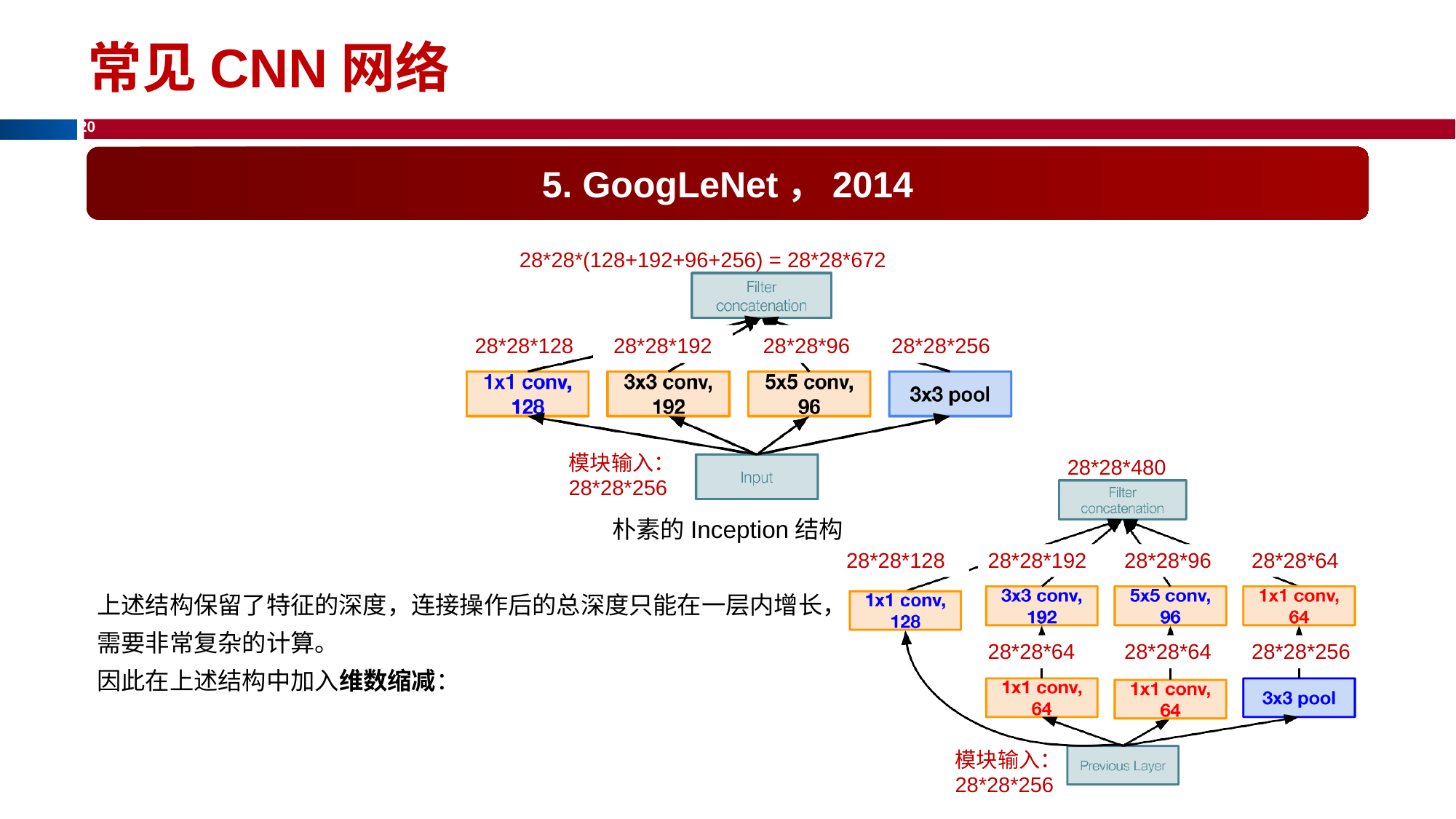

# 常见CNN网络
5. GoogLeNet，2014
28*28*(128+192+96+256) = 28*28*672

28*28*128
28*28*192
28*28*256
28*28*96
模块输入： 28*28*256
28*28*480

朴素的Inception结构

上述结构保留了特征的深度，连接操作后的总深度只能在一层内增长，
需要非常复杂的计算。
因此在上述结构中加入维数缩减：
28*28*128
28*28*192
28*28*96
28*28*64
28*28*64
28*28*64
28*28*256
模块输入： 28*28*256